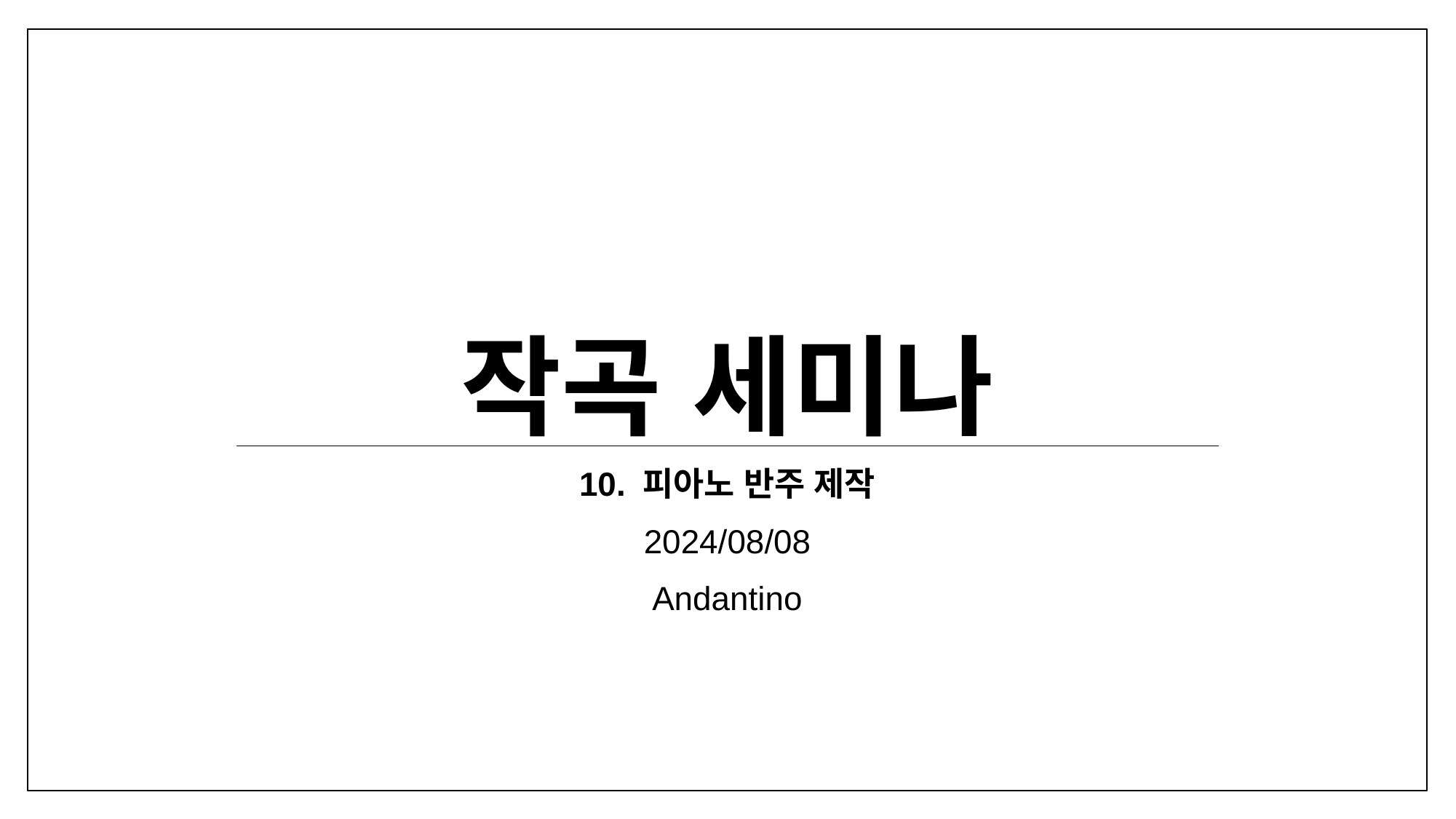

# 작곡 세미나
10. 피아노 반주 제작
2024/08/08
Andantino